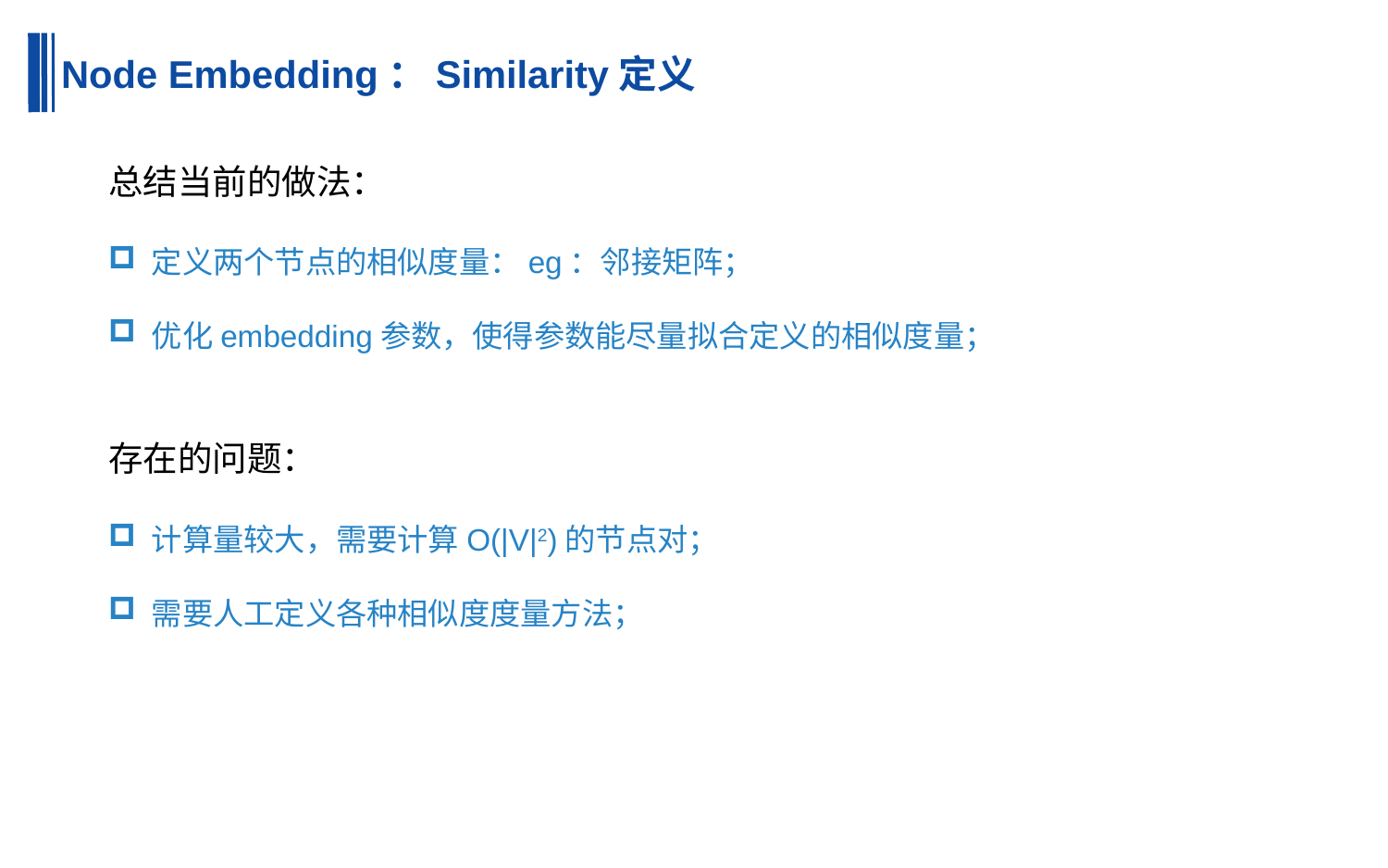

# Node Embedding：Similarity定义
总结当前的做法：

定义两个节点的相似度量：eg：邻接矩阵；

优化embedding参数，使得参数能尽量拟合定义的相似度量；

存在的问题：

计算量较大，需要计算O(|V|2)的节点对；

需要人工定义各种相似度度量方法；